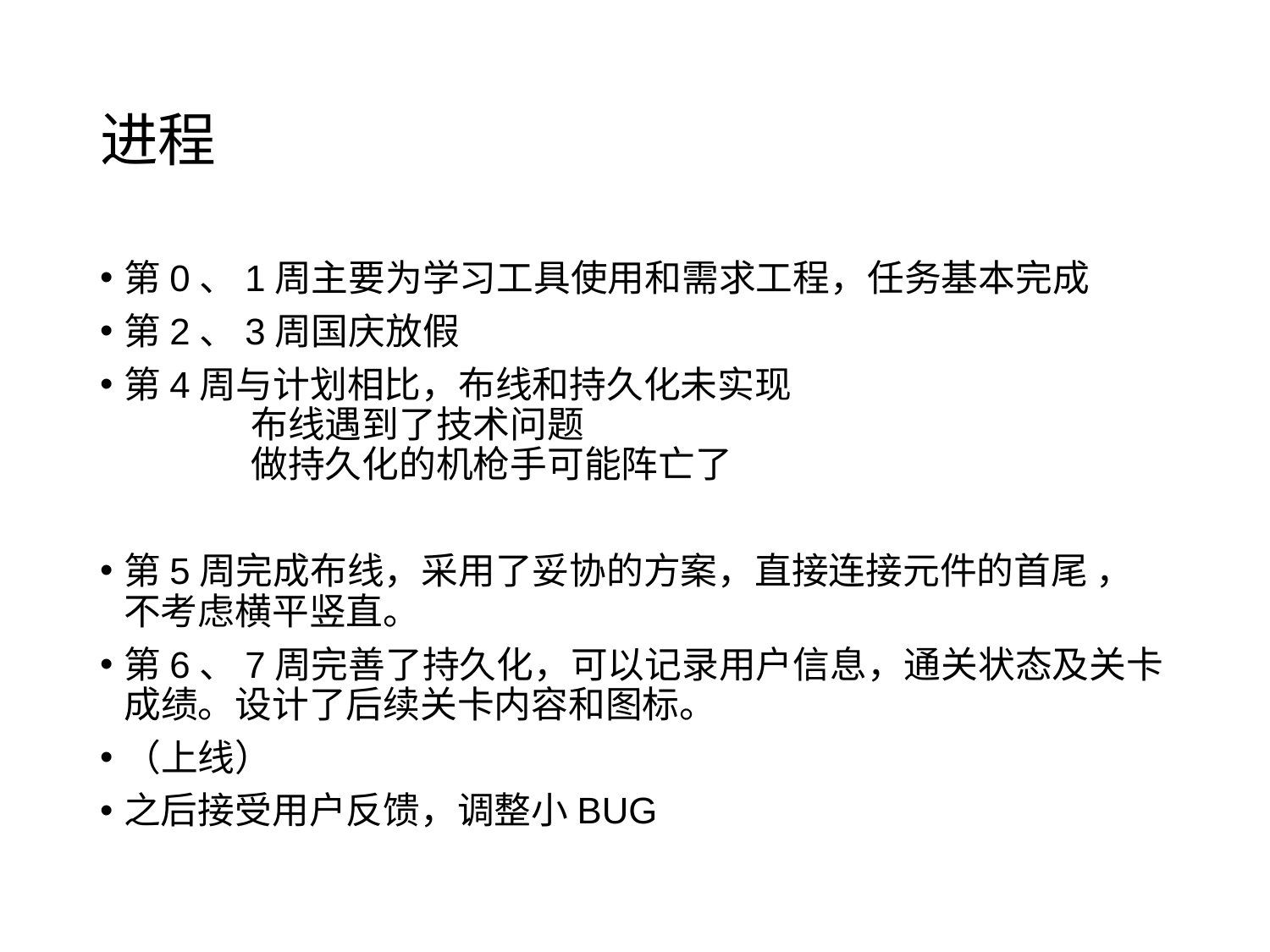

# 进程
第0、1周主要为学习工具使用和需求工程，任务基本完成
第2、3周国庆放假
第4周与计划相比，布线和持久化未实现
	布线遇到了技术问题
	做持久化的机枪手可能阵亡了

第5周完成布线，采用了妥协的方案，直接连接元件的首尾 ，不考虑横平竖直。
第6、7周完善了持久化，可以记录用户信息，通关状态及关卡成绩。设计了后续关卡内容和图标。
（上线）
之后接受用户反馈，调整小BUG